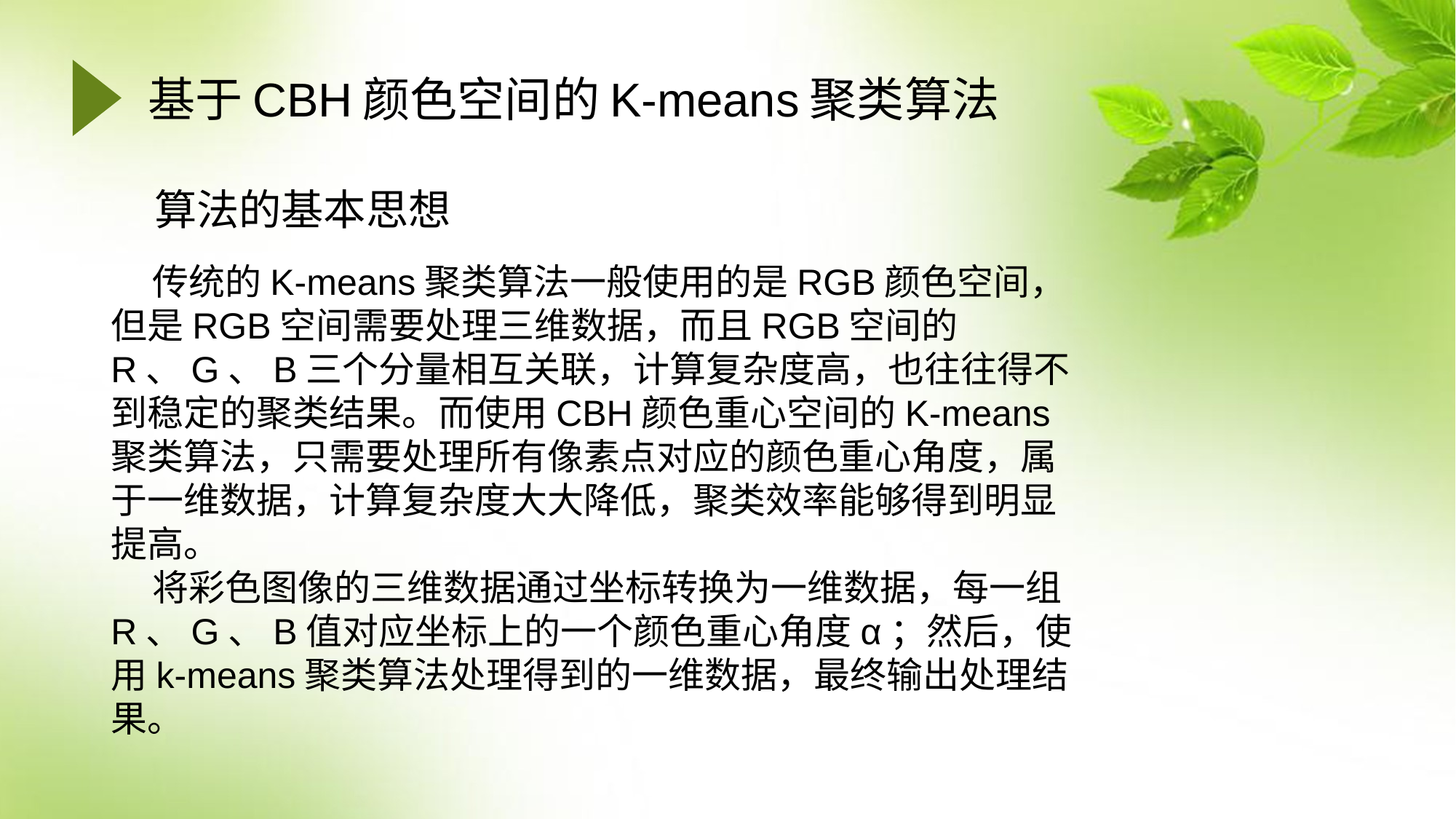

# 基于CBH颜色空间的K-means聚类算法
算法的基本思想
    传统的K-means聚类算法一般使用的是RGB颜色空间，但是RGB空间需要处理三维数据，而且RGB空间的R、G、B三个分量相互关联，计算复杂度高，也往往得不到稳定的聚类结果。而使用CBH颜色重心空间的K-means聚类算法，只需要处理所有像素点对应的颜色重心角度，属于一维数据，计算复杂度大大降低，聚类效率能够得到明显提高。
    将彩色图像的三维数据通过坐标转换为一维数据，每一组R、G、B值对应坐标上的一个颜色重心角度α；然后，使用k-means聚类算法处理得到的一维数据，最终输出处理结果。